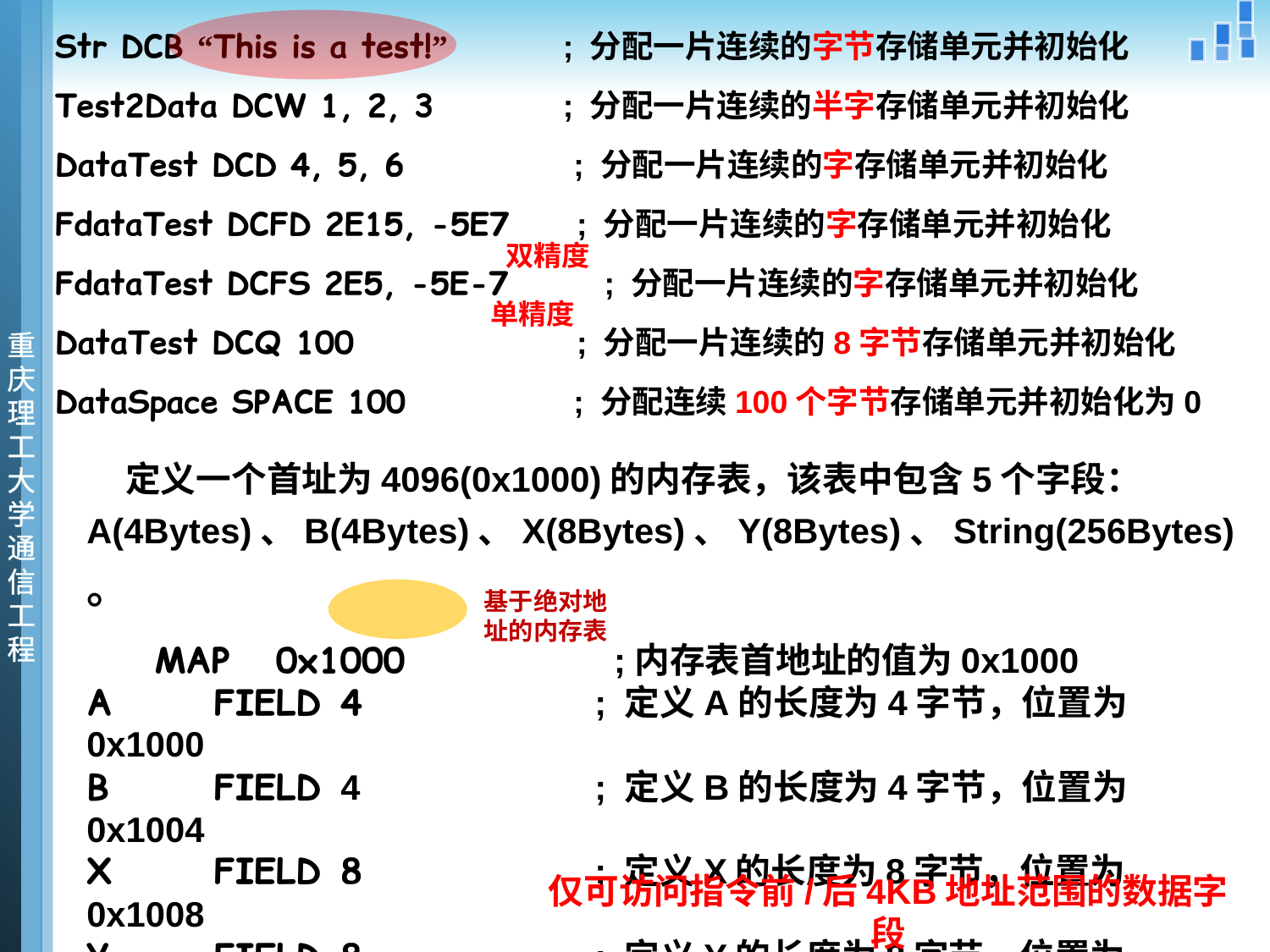

Str DCB “This is a test!”	; 分配一片连续的字节存储单元并初始化
Test2Data DCW 1, 2, 3  	; 分配一片连续的半字存储单元并初始化
DataTest DCD 4, 5, 6	          ; 分配一片连续的字存储单元并初始化
FdataTest DCFD 2E15, -5E7	 ; 分配一片连续的字存储单元并初始化
FdataTest DCFS 2E5, -5E-7	   ; 分配一片连续的字存储单元并初始化
DataTest DCQ 100		 ; 分配一片连续的8字节存储单元并初始化
DataSpace SPACE 100	          ; 分配连续100个字节存储单元并初始化为0
双精度
单精度
   定义一个首址为4096(0x1000)的内存表，该表中包含5个字段：A(4Bytes)、B(4Bytes)、X(8Bytes)、Y(8Bytes)、String(256Bytes)。

       MAP   0x1000		  ;内存表首地址的值为0x1000
A 	FIELD 	4		; 定义A的长度为4字节，位置为0x1000
B 	FIELD 	4		; 定义B的长度为4字节，位置为0x1004
X 	FIELD 	8		; 定义X的长度为8字节，位置为0x1008
Y 	FIELD 	8		; 定义Y的长度为8字节，位置为0x1010
String 	FIELD 	256		; 定义String为256字节，位置为0x1018
	LDR 	R6, A
基于绝对地址的内存表

仅可访问指令前/后4KB地址范围的数据字段